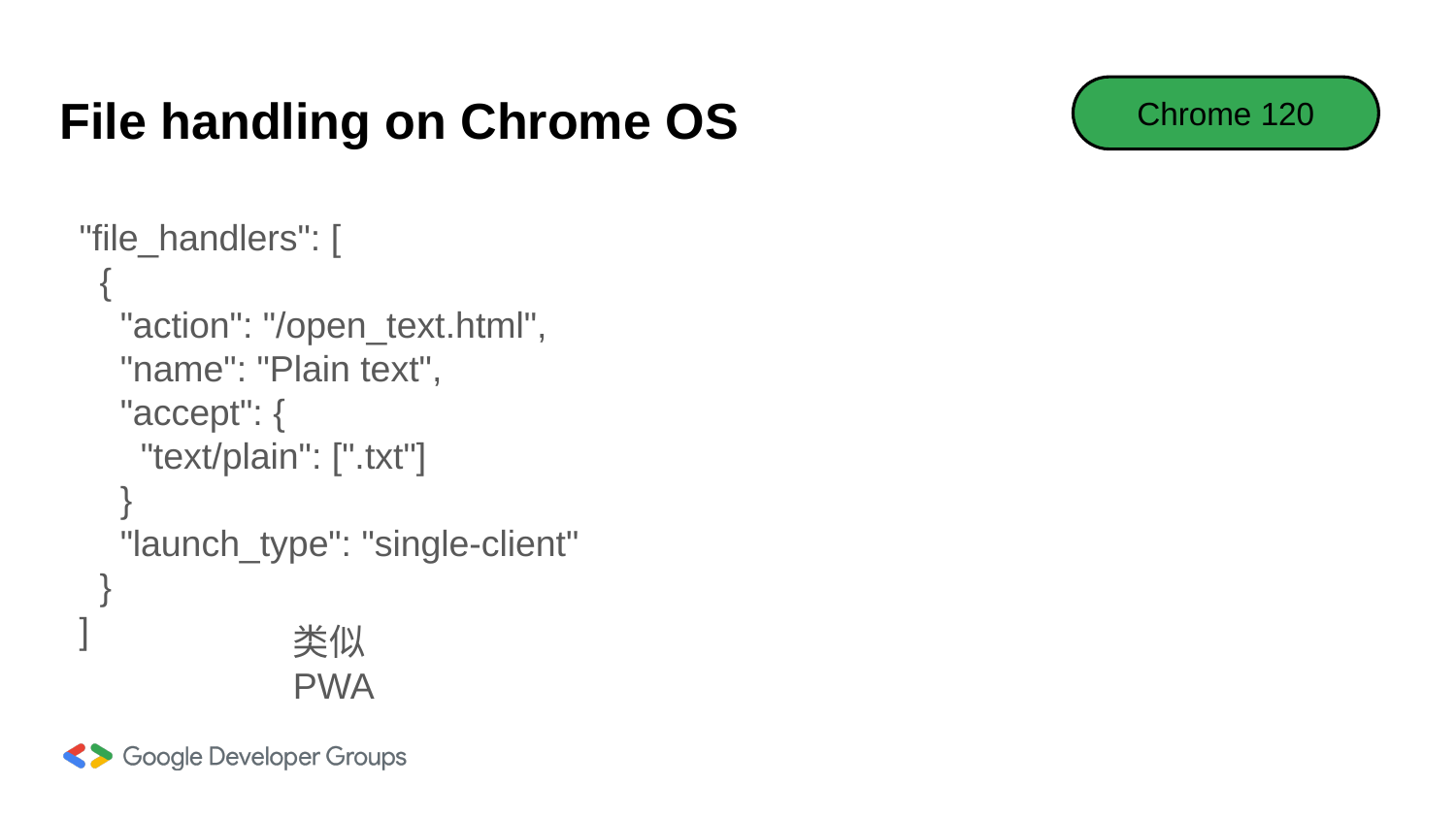

# File handling on Chrome OS
Chrome 120
"file_handlers": [
  {
    "action": "/open_text.html",
    "name": "Plain text",
    "accept": {
      "text/plain": [".txt"]
    }
    "launch_type": "single-client"
  }
]

类似 PWA